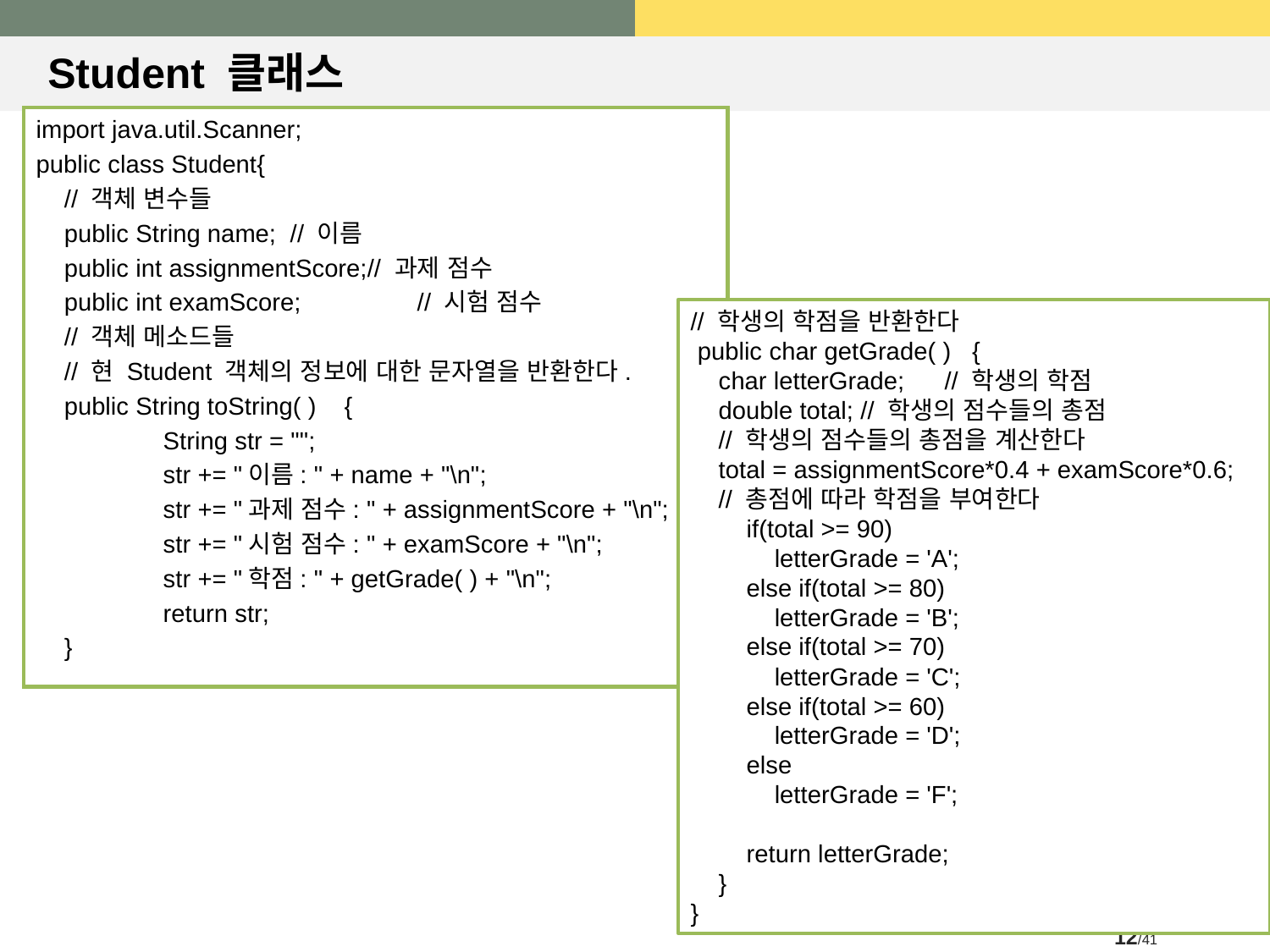

# Student 클래스
import java.util.Scanner;
public class Student{
    // 객체 변수들
    public String name;	// 이름
    public int assignmentScore;// 과제 점수
    public int examScore;	// 시험 점수
    // 객체 메소드들
    // 현 Student 객체의 정보에 대한 문자열을 반환한다.
    public String toString( )    {
	String str = "";
	str += "이름: " + name + "\n";
	str += "과제 점수: " + assignmentScore + "\n";
	str += "시험 점수: " + examScore + "\n";
	str += "학점: " + getGrade( ) + "\n";
	return str;
    }

// 학생의 학점을 반환한다
 public char getGrade( )   {
    char letterGrade;	// 학생의 학점
    double total; // 학생의 점수들의 총점
    // 학생의 점수들의 총점을 계산한다
    total = assignmentScore*0.4 + examScore*0.6;
    // 총점에 따라 학점을 부여한다
        if(total >= 90)
            letterGrade = 'A';
        else if(total >= 80)
            letterGrade = 'B';
        else if(total >= 70)
            letterGrade = 'C';
        else if(total >= 60)
            letterGrade = 'D';
        else
            letterGrade = 'F';

        return letterGrade;
    }
}